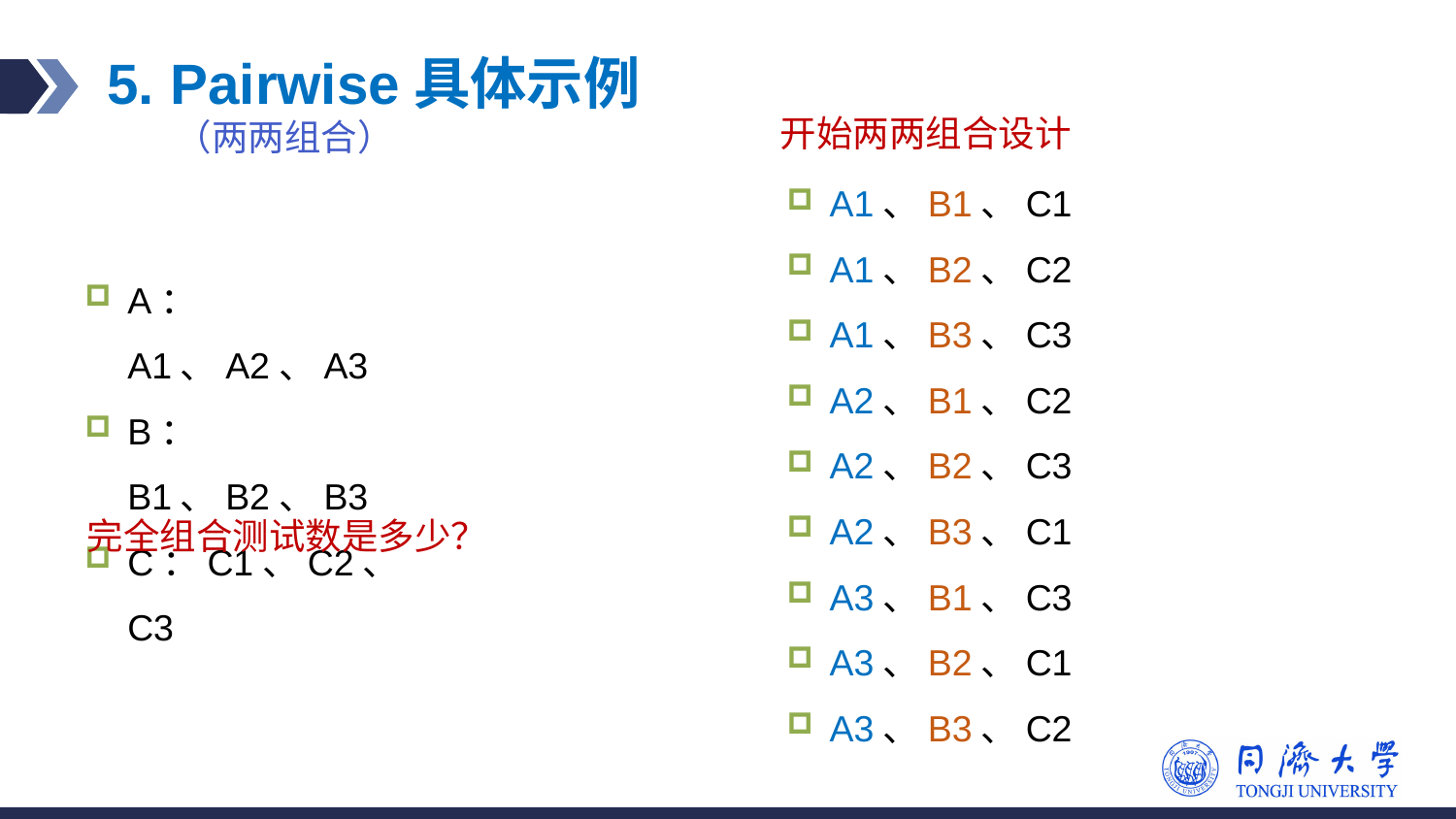

# 5. Pairwise具体示例
开始两两组合设计
（两两组合）
A1、B1、C1
A1、B2、C2
A1、B3、C3
A：A1、A2、A3
B：B1、B2、B3
C：C1、C2、C3
A2、B1、C2
A2、B2、C3
A2、B3、C1
完全组合测试数是多少？
A3、B1、C3
A3、B2、C1
A3、B3、C2